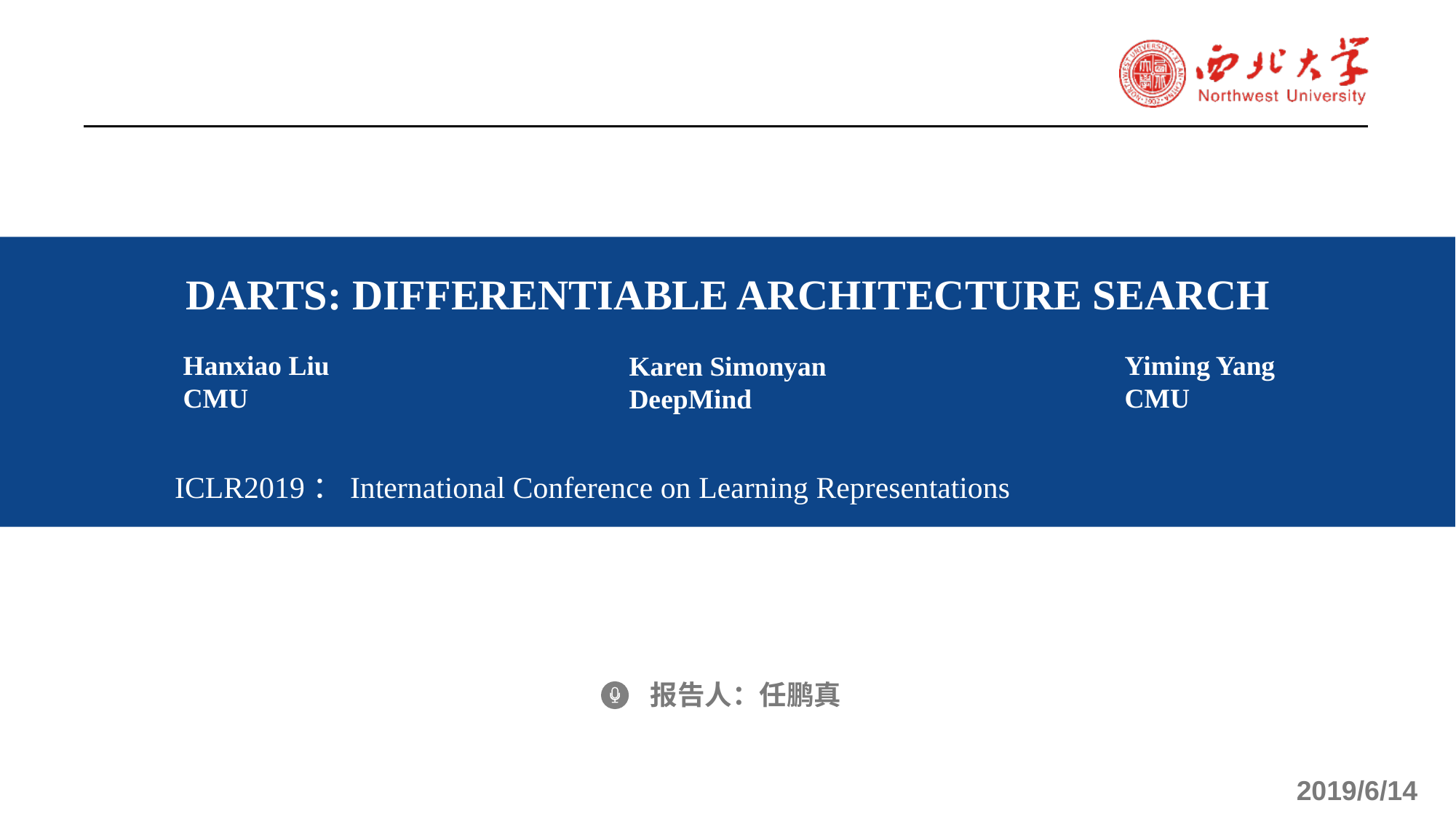

DARTS: DIFFERENTIABLE ARCHITECTURE SEARCH

Hanxiao Liu
CMU
Yiming Yang
CMU
Karen Simonyan
DeepMind
ICLR2019：International Conference on Learning Representations
报告人：任鹏真

2019/6/14